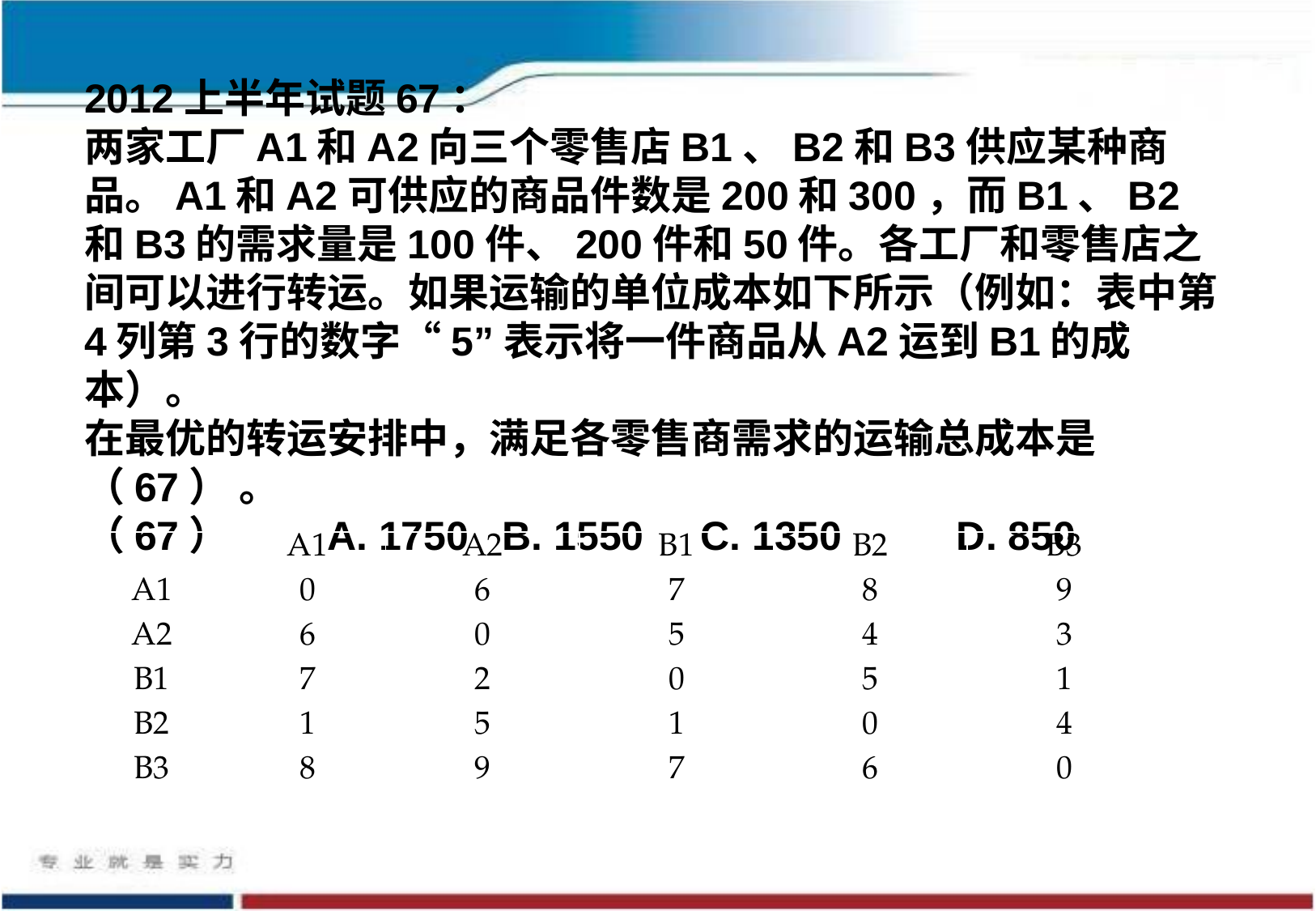

2012上半年试题67：
两家工厂A1和A2向三个零售店B1、B2和B3供应某种商品。A1和A2可供应的商品件数是200和300，而B1、B2和B3的需求量是100件、200件和50件。各工厂和零售店之间可以进行转运。如果运输的单位成本如下所示（例如：表中第4列第3行的数字“5”表示将一件商品从A2运到B1的成本）。
在最优的转运安排中，满足各零售商需求的运输总成本是（67） 。
（67）	A. 1750   B. 1550     C. 1350	  D. 850
|  | A1 | A2 | B1 | B2 | B3 |
| --- | --- | --- | --- | --- | --- |
| A1 | 0 | 6 | 7 | 8 | 9 |
| A2 | 6 | 0 | 5 | 4 | 3 |
| B1 | 7 | 2 | 0 | 5 | 1 |
| B2 | 1 | 5 | 1 | 0 | 4 |
| B3 | 8 | 9 | 7 | 6 | 0 |